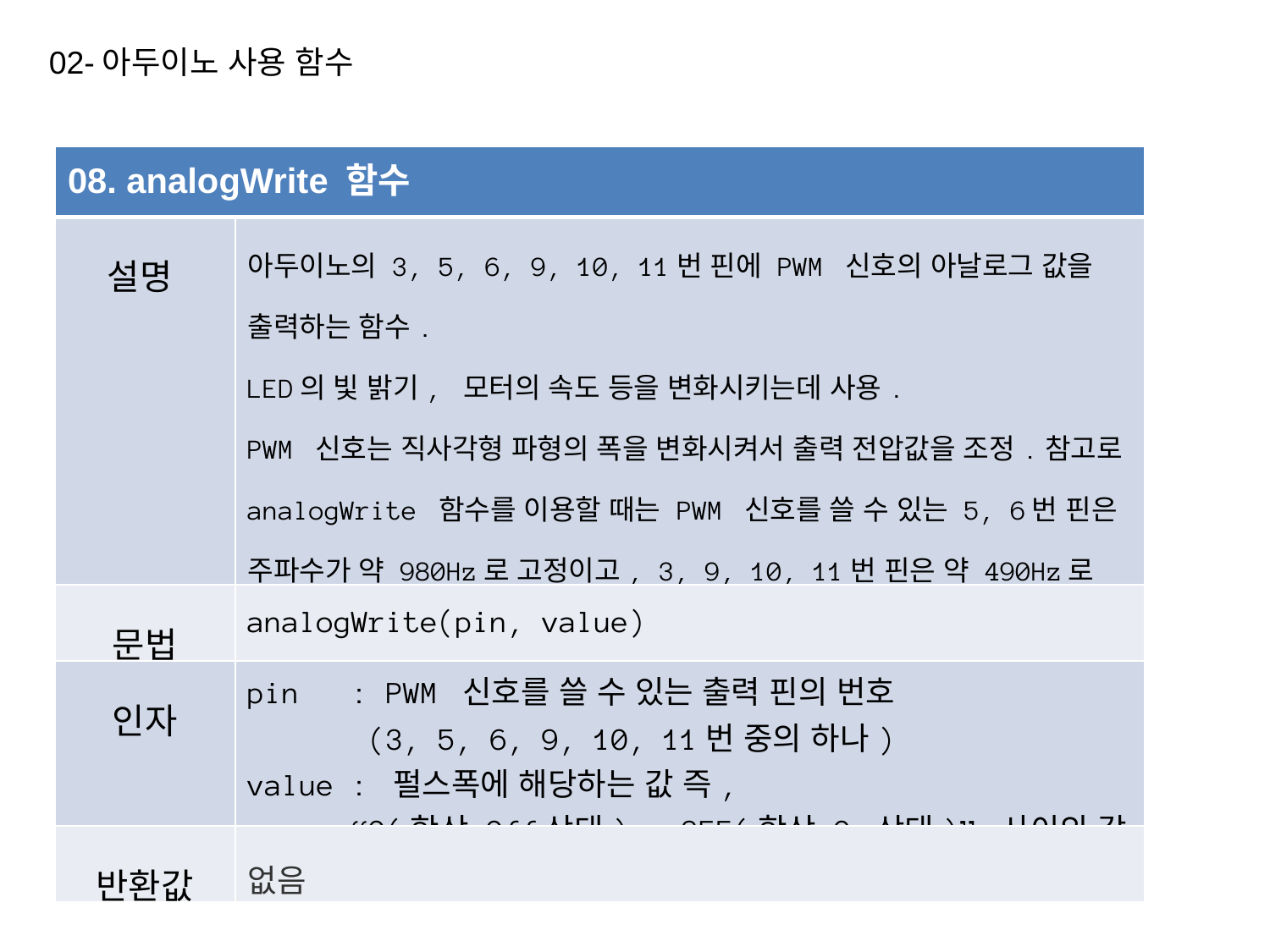

02-아두이노 사용 함수
| 08. analogWrite 함수 |  |
| --- | --- |
| 설명 | 아두이노의 3, 5, 6, 9, 10, 11번 핀에 PWM 신호의 아날로그 값을 출력하는 함수. LED의 빛 밝기, 모터의 속도 등을 변화시키는데 사용. PWM 신호는 직사각형 파형의 폭을 변화시켜서 출력 전압값을 조정.참고로 analogWrite 함수를 이용할 때는 PWM 신호를 쓸 수 있는 5, 6번 핀은 주파수가 약 980Hz로 고정이고, 3, 9, 10, 11번 핀은 약 490Hz로 고정되어 있다. 참고로 출력모드 설정 필요없음. |
| 문법 | analogWrite(pin, value) |
| 인자 | pin : PWM 신호를 쓸 수 있는 출력 핀의 번호 (3, 5, 6, 9, 10, 11번 중의 하나) value : 펄스폭에 해당하는 값 즉, “0(항상 Off상태) ~ 255(항상 On상태)” 사이의 값 |
| 반환값 | 없음 |